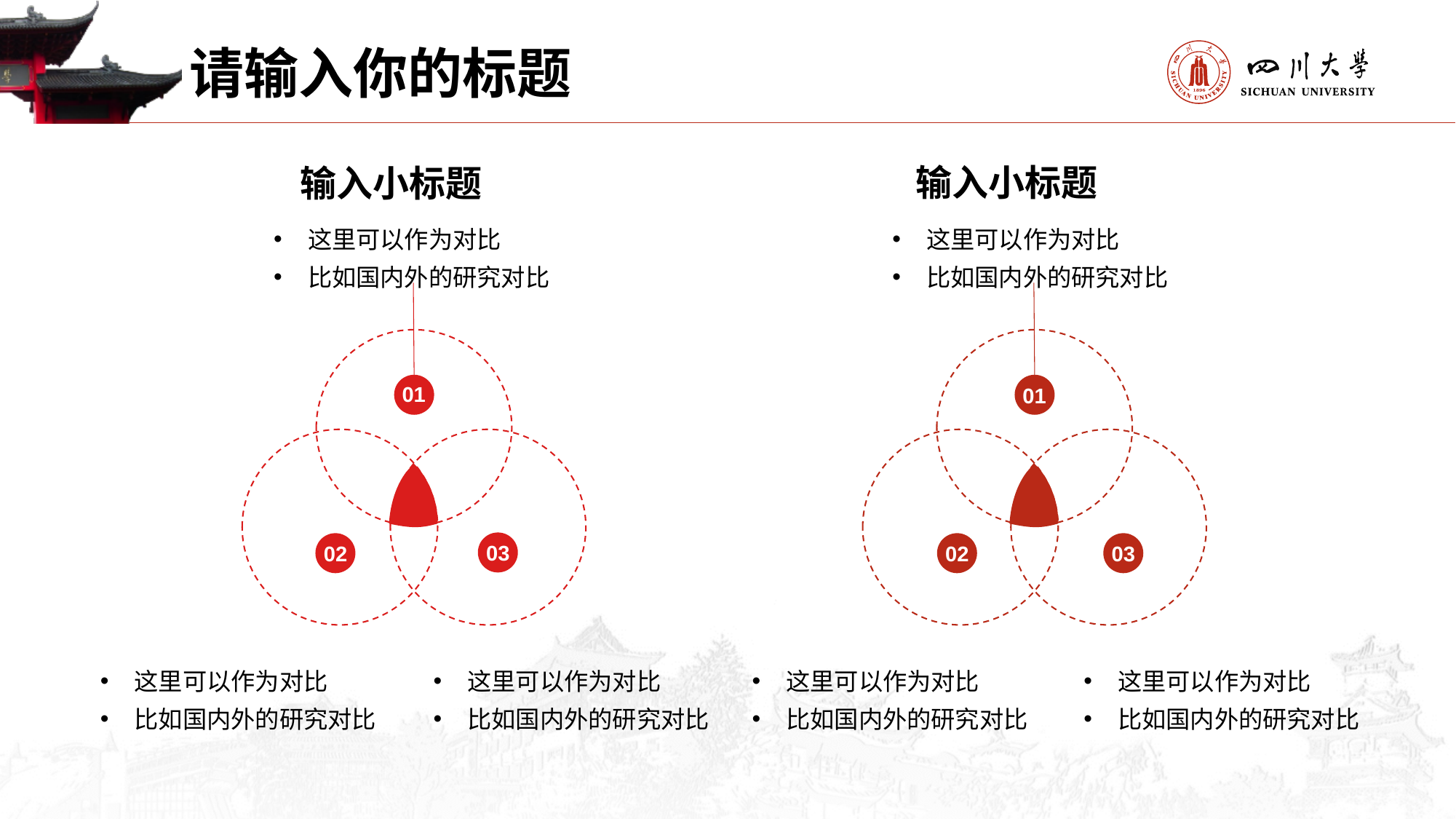

请输入你的标题
输入小标题
输入小标题
这里可以作为对比
比如国内外的研究对比
这里可以作为对比
比如国内外的研究对比

01
01

03

02

03
02
这里可以作为对比
比如国内外的研究对比
这里可以作为对比
比如国内外的研究对比
这里可以作为对比
比如国内外的研究对比
这里可以作为对比
比如国内外的研究对比